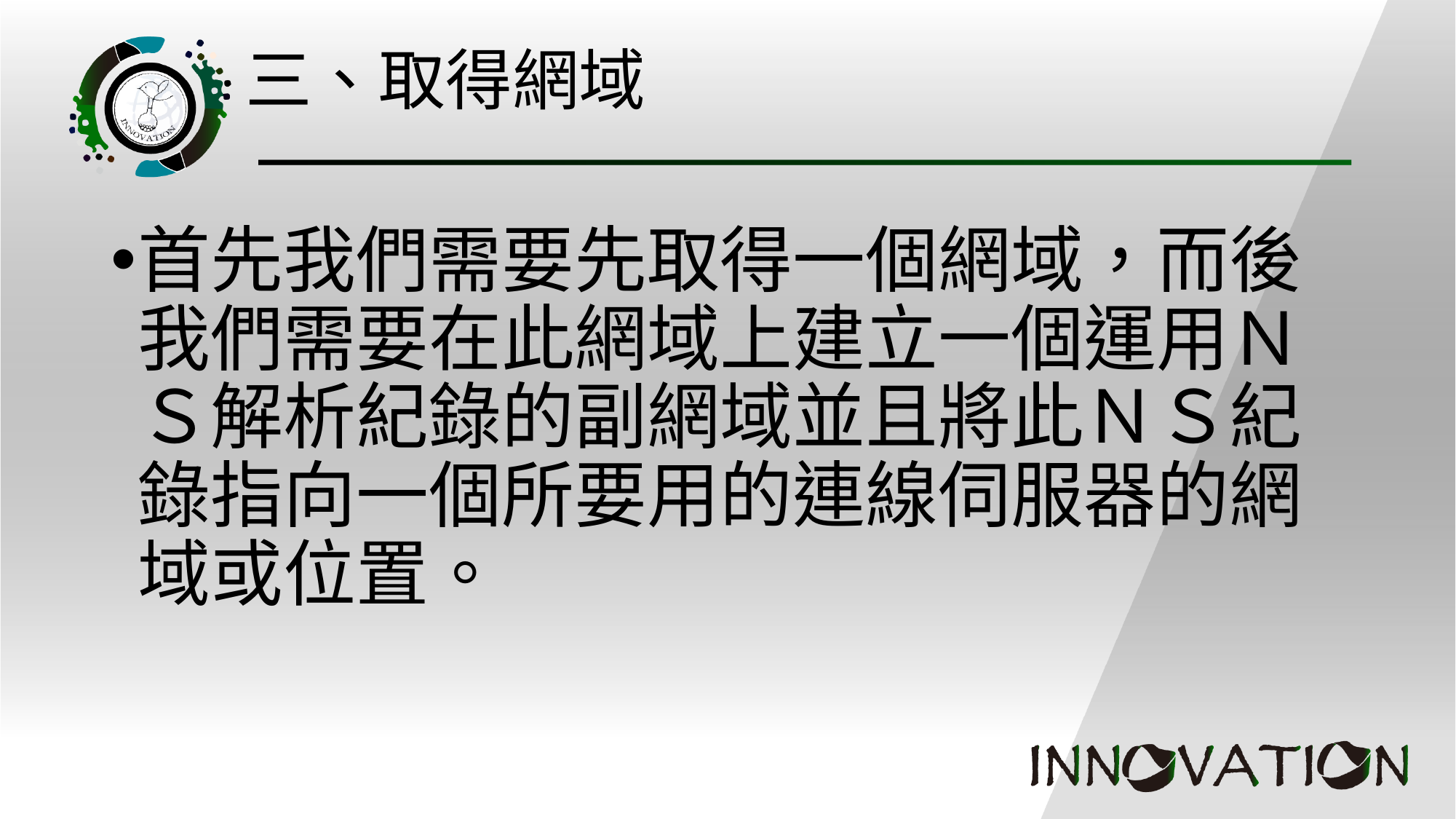

# 三、取得網域
首先我們需要先取得一個網域，而後我們需要在此網域上建立一個運用ＮＳ解析紀錄的副網域並且將此ＮＳ紀錄指向一個所要用的連線伺服器的網域或位置。